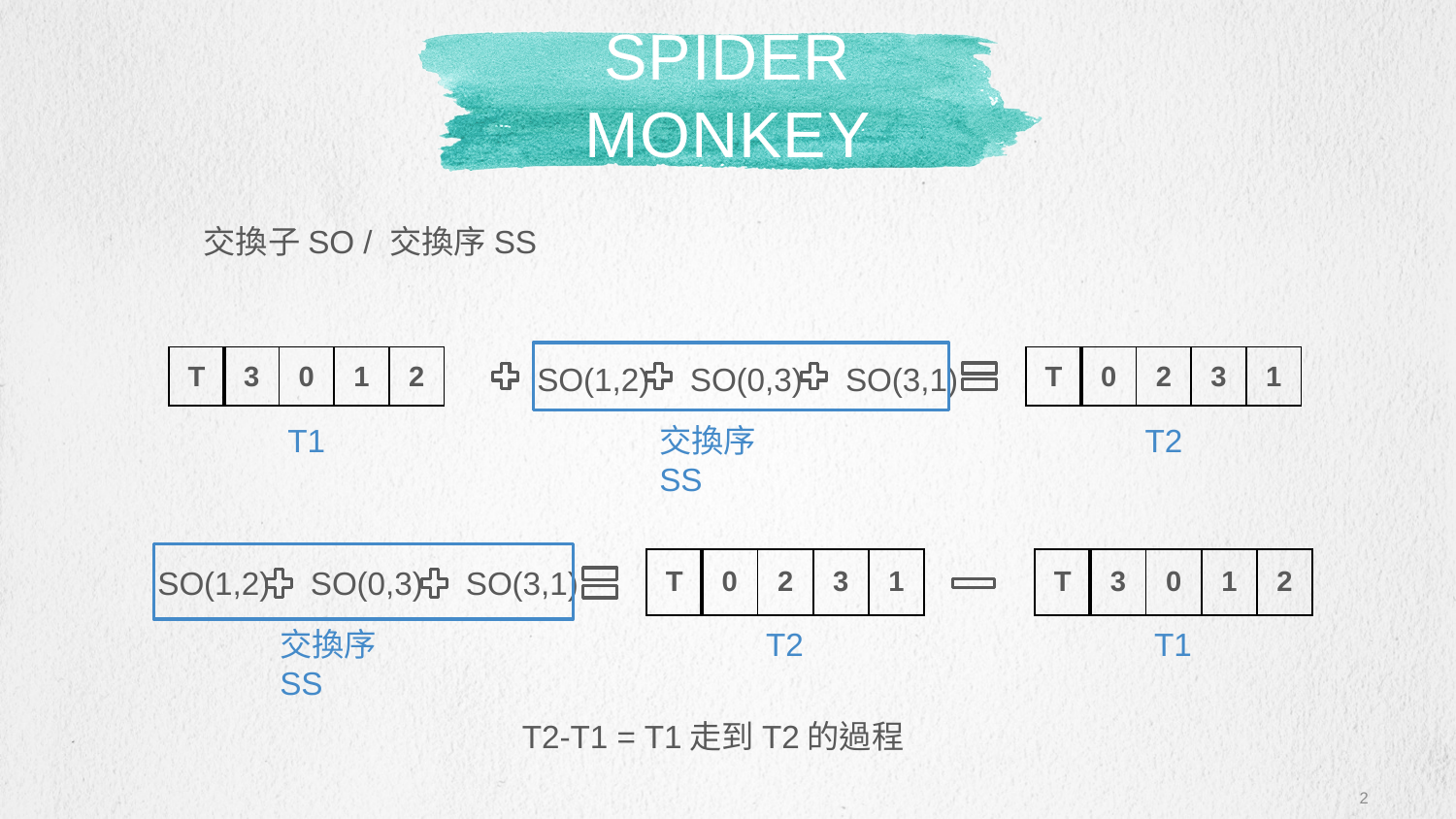

# Spider monkey
交換子SO / 交換序SS

| T | 3 | 0 | 1 | 2 |
| --- | --- | --- | --- | --- |
| T | 0 | 2 | 3 | 1 |
| --- | --- | --- | --- | --- |
SO(1,2)
SO(0,3)
SO(3,1)

T1
交換序SS
T2

| T | 0 | 2 | 3 | 1 |
| --- | --- | --- | --- | --- |
| T | 3 | 0 | 1 | 2 |
| --- | --- | --- | --- | --- |
SO(1,2)
SO(0,3)
SO(3,1)

交換序SS
T2
T1
T2-T1 = T1走到T2的過程

2